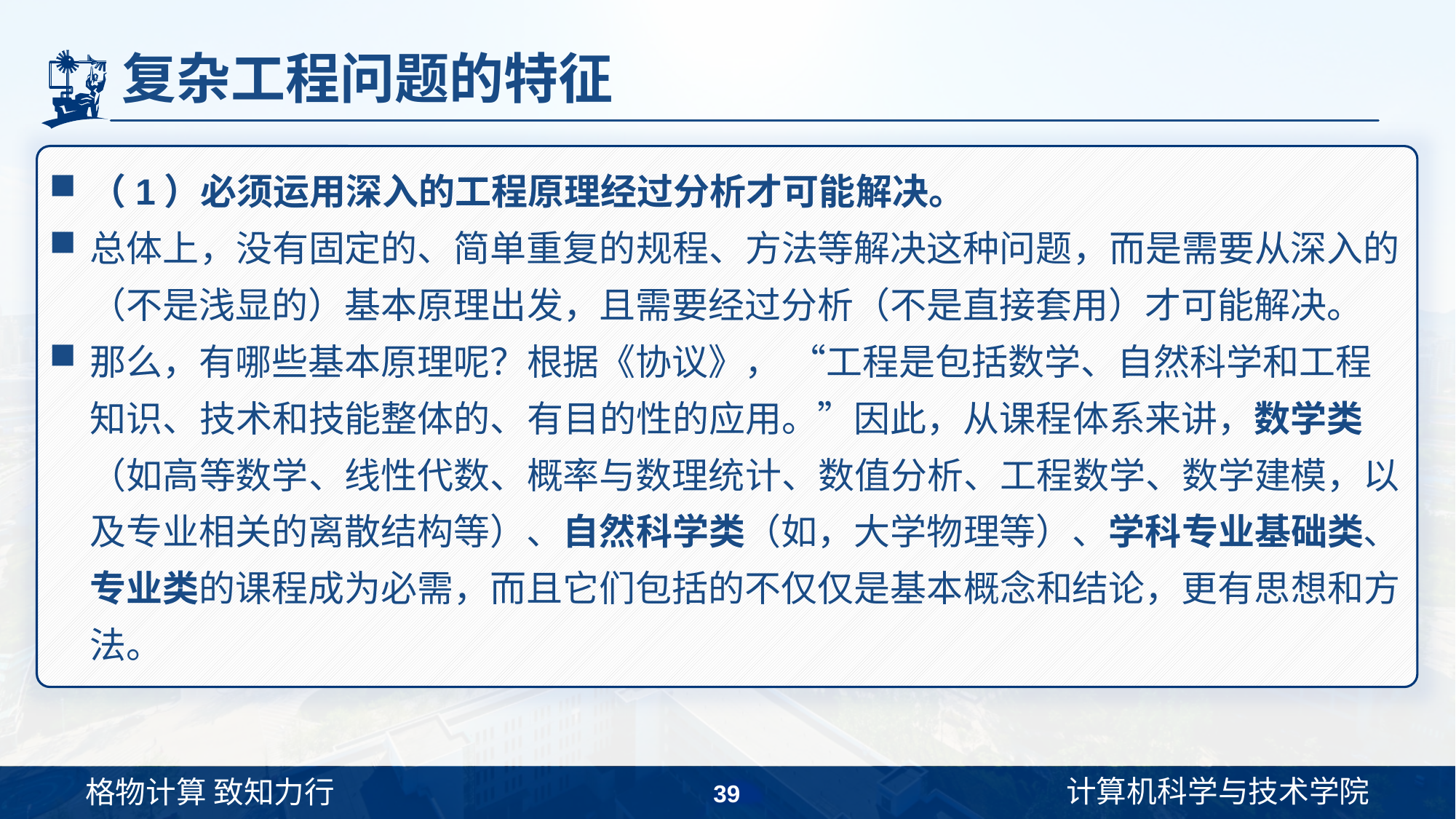

# 复杂工程问题的特征
（1）必须运用深入的工程原理经过分析才可能解决。
总体上，没有固定的、简单重复的规程、方法等解决这种问题，而是需要从深入的（不是浅显的）基本原理出发，且需要经过分析（不是直接套用）才可能解决。
那么，有哪些基本原理呢？根据《协议》， “工程是包括数学、自然科学和工程知识、技术和技能整体的、有目的性的应用。”因此，从课程体系来讲，数学类（如高等数学、线性代数、概率与数理统计、数值分析、工程数学、数学建模，以及专业相关的离散结构等）、自然科学类（如，大学物理等）、学科专业基础类、专业类的课程成为必需，而且它们包括的不仅仅是基本概念和结论，更有思想和方法。
39